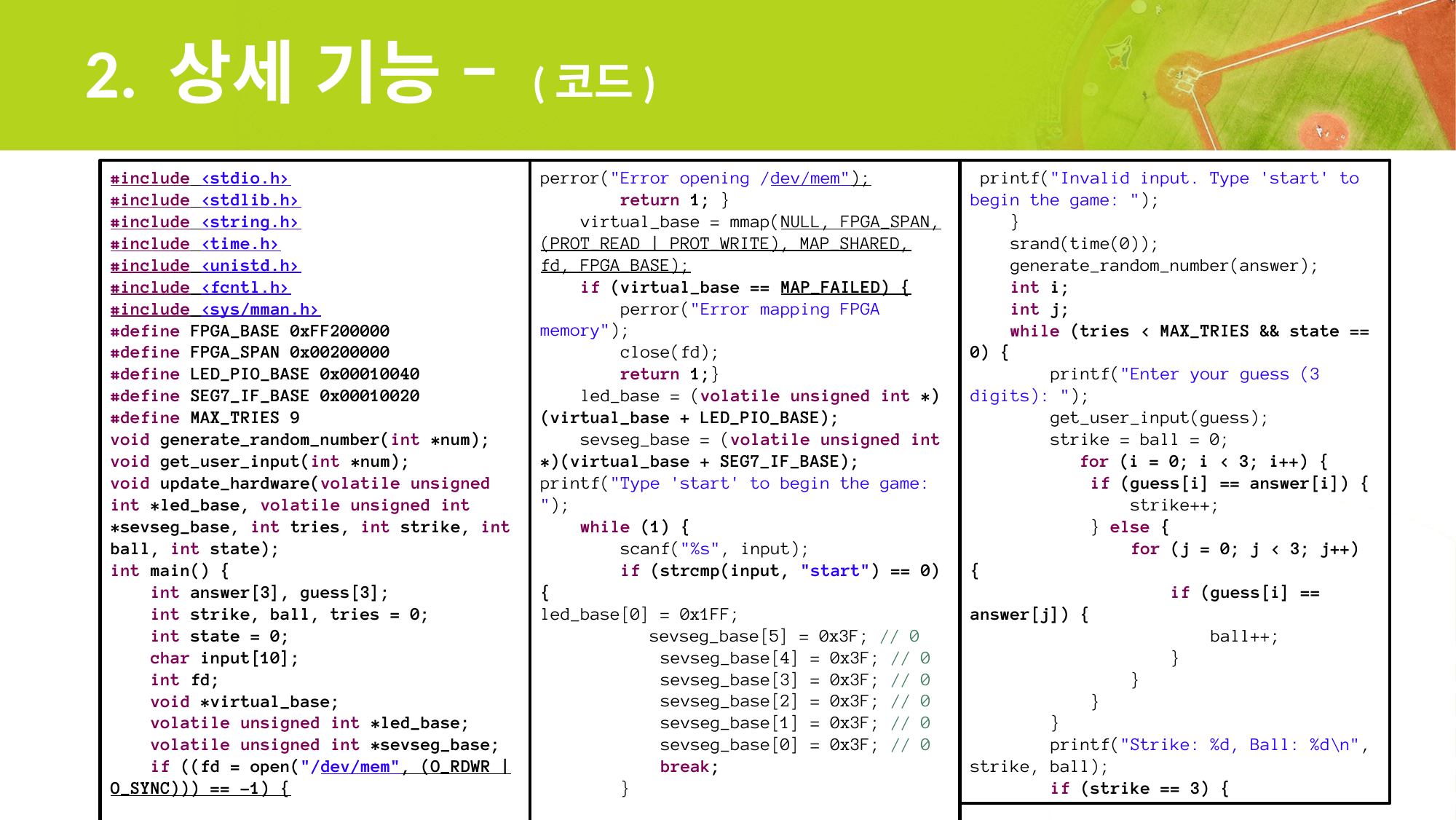

# 2. 상세 기능 – (코드)
perror("Error opening /dev/mem");
        return 1; }
    virtual_base = mmap(NULL, FPGA_SPAN, (PROT_READ | PROT_WRITE), MAP_SHARED, fd, FPGA_BASE);
    if (virtual_base == MAP_FAILED) {
        perror("Error mapping FPGA memory");
        close(fd);
        return 1;}
    led_base = (volatile unsigned int *)(virtual_base + LED_PIO_BASE);
    sevseg_base = (volatile unsigned int *)(virtual_base + SEG7_IF_BASE);
printf("Type 'start' to begin the game: ");
    while (1) {
        scanf("%s", input);
        if (strcmp(input, "start") == 0) {
led_base[0] = 0x1FF;
	sevseg_base[5] = 0x3F; // 0
            sevseg_base[4] = 0x3F; // 0
            sevseg_base[3] = 0x3F; // 0
            sevseg_base[2] = 0x3F; // 0
            sevseg_base[1] = 0x3F; // 0
            sevseg_base[0] = 0x3F; // 0
            break;
        }

 printf("Invalid input. Type 'start' to begin the game: ");
    }
    srand(time(0));
    generate_random_number(answer);
    int i;
    int j;
    while (tries < MAX_TRIES && state == 0) {
        printf("Enter your guess (3 digits): ");
        get_user_input(guess);
        strike = ball = 0;
	for (i = 0; i < 3; i++) {
            if (guess[i] == answer[i]) {
                strike++;
            } else {
                for (j = 0; j < 3; j++) {
                    if (guess[i] == answer[j]) {
                        ball++;
                    }
                }
            }
        }
        printf("Strike: %d, Ball: %d\n", strike, ball);
        if (strike == 3) {
#include <stdio.h>
#include <stdlib.h>
#include <string.h>
#include <time.h>
#include <unistd.h>
#include <fcntl.h>
#include <sys/mman.h>
#define FPGA_BASE 0xFF200000
#define FPGA_SPAN 0x00200000
#define LED_PIO_BASE 0x00010040
#define SEG7_IF_BASE 0x00010020
#define MAX_TRIES 9
void generate_random_number(int *num);
void get_user_input(int *num);
void update_hardware(volatile unsigned int *led_base, volatile unsigned int *sevseg_base, int tries, int strike, int ball, int state);
int main() {
    int answer[3], guess[3];
    int strike, ball, tries = 0;
    int state = 0;
    char input[10];
    int fd;
    void *virtual_base;
    volatile unsigned int *led_base;
    volatile unsigned int *sevseg_base;
    if ((fd = open("/dev/mem", (O_RDWR | O_SYNC))) == -1) {